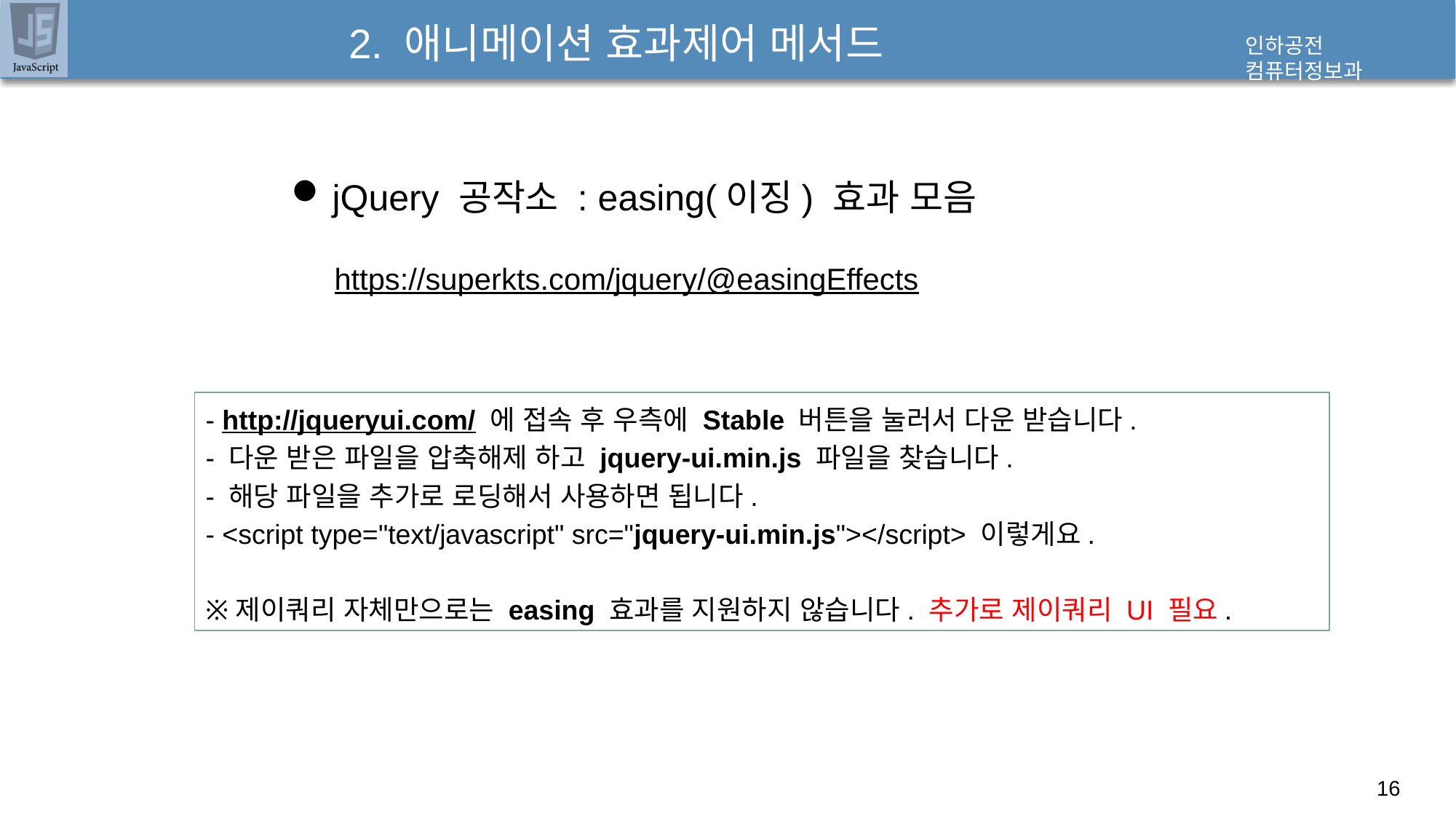

# 2. 애니메이션 효과제어 메서드
jQuery 공작소 : easing(이징) 효과 모음
https://superkts.com/jquery/@easingEffects
- http://jqueryui.com/ 에 접속 후 우측에 Stable 버튼을 눌러서 다운 받습니다.
- 다운 받은 파일을 압축해제 하고 jquery-ui.min.js 파일을 찾습니다.
- 해당 파일을 추가로 로딩해서 사용하면 됩니다.
- <script type="text/javascript" src="jquery-ui.min.js"></script> 이렇게요.
※ 제이쿼리 자체만으로는 easing 효과를 지원하지 않습니다. 추가로 제이쿼리 UI 필요.